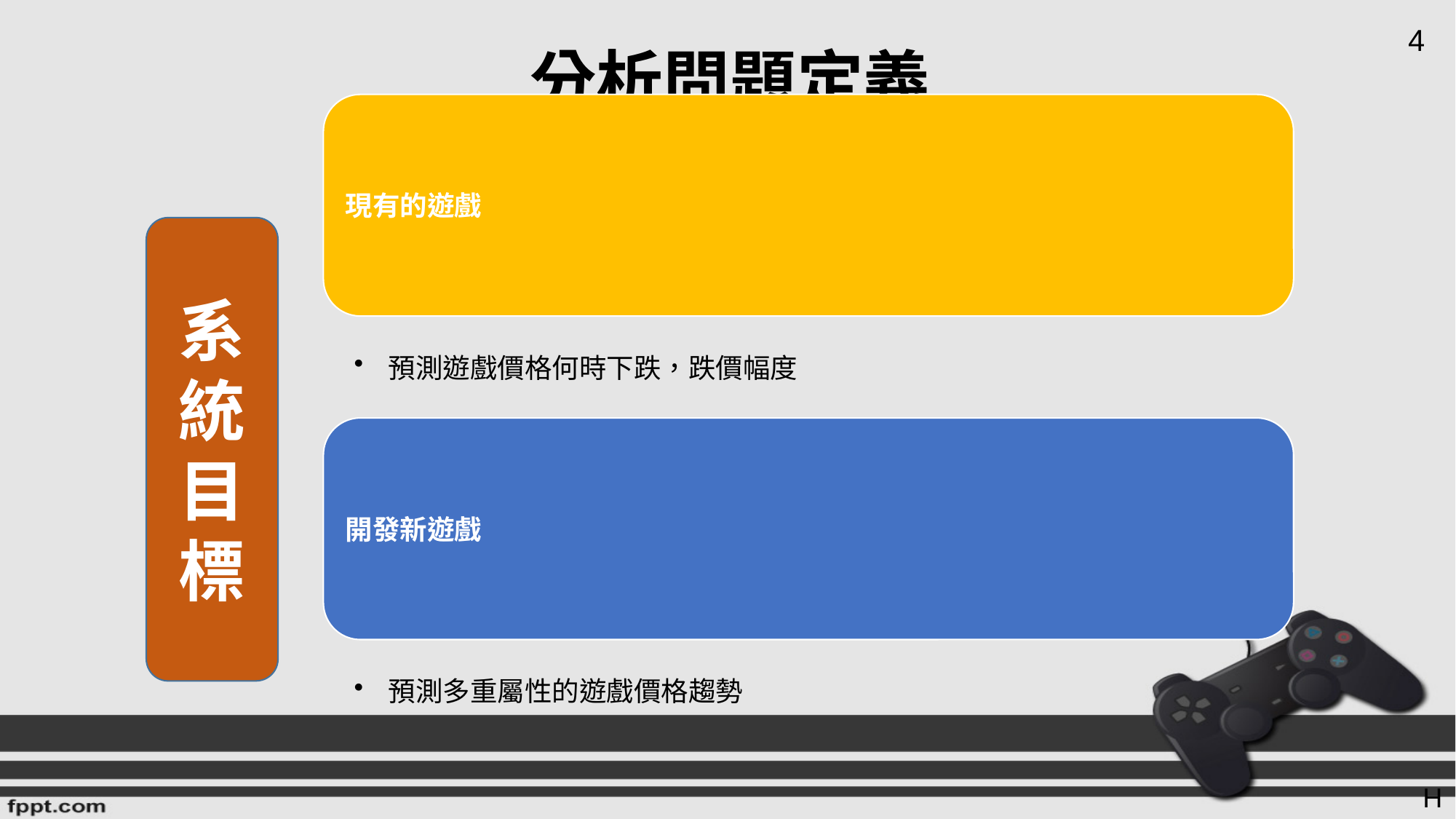

# 分析問題定義
4
現有的遊戲
預測遊戲價格何時下跌，跌價幅度
開發新遊戲
預測多重屬性的遊戲價格趨勢
系統目標
H